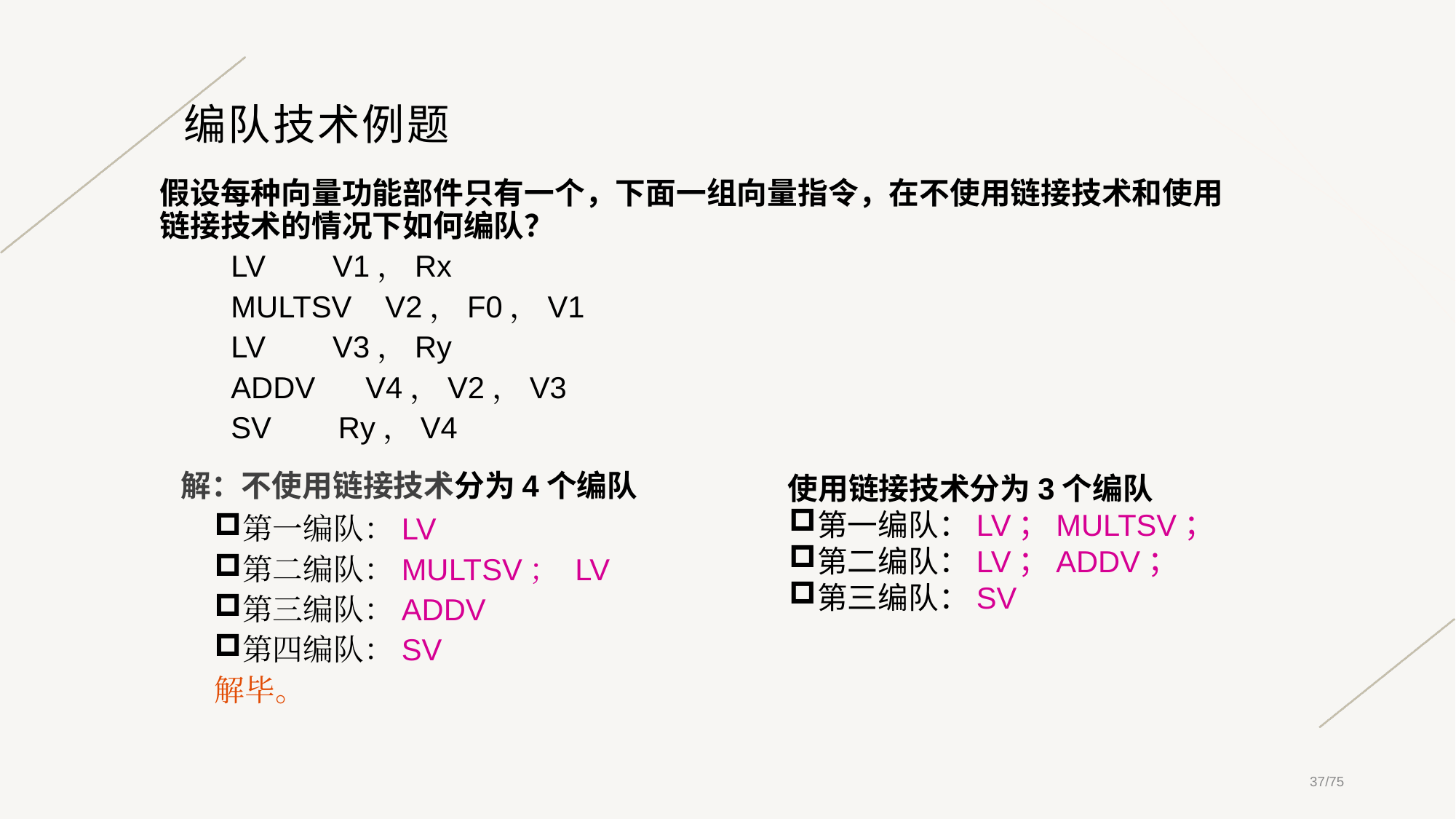

# 编队技术例题
	假设每种向量功能部件只有一个，下面一组向量指令，在不使用链接技术和使用链接技术的情况下如何编队？
  LV        V1，Rx
  MULTSV    V2，F0，V1
  LV        V3，Ry
  ADDV      V4，V2，V3
  SV        Ry，V4
      解：不使用链接技术分为4个编队
第一编队：LV
第二编队：MULTSV； LV
第三编队：ADDV
第四编队：SV
解毕。
   使用链接技术分为3个编队
第一编队：LV；MULTSV；
第二编队：LV；ADDV；
第三编队：SV
37/75